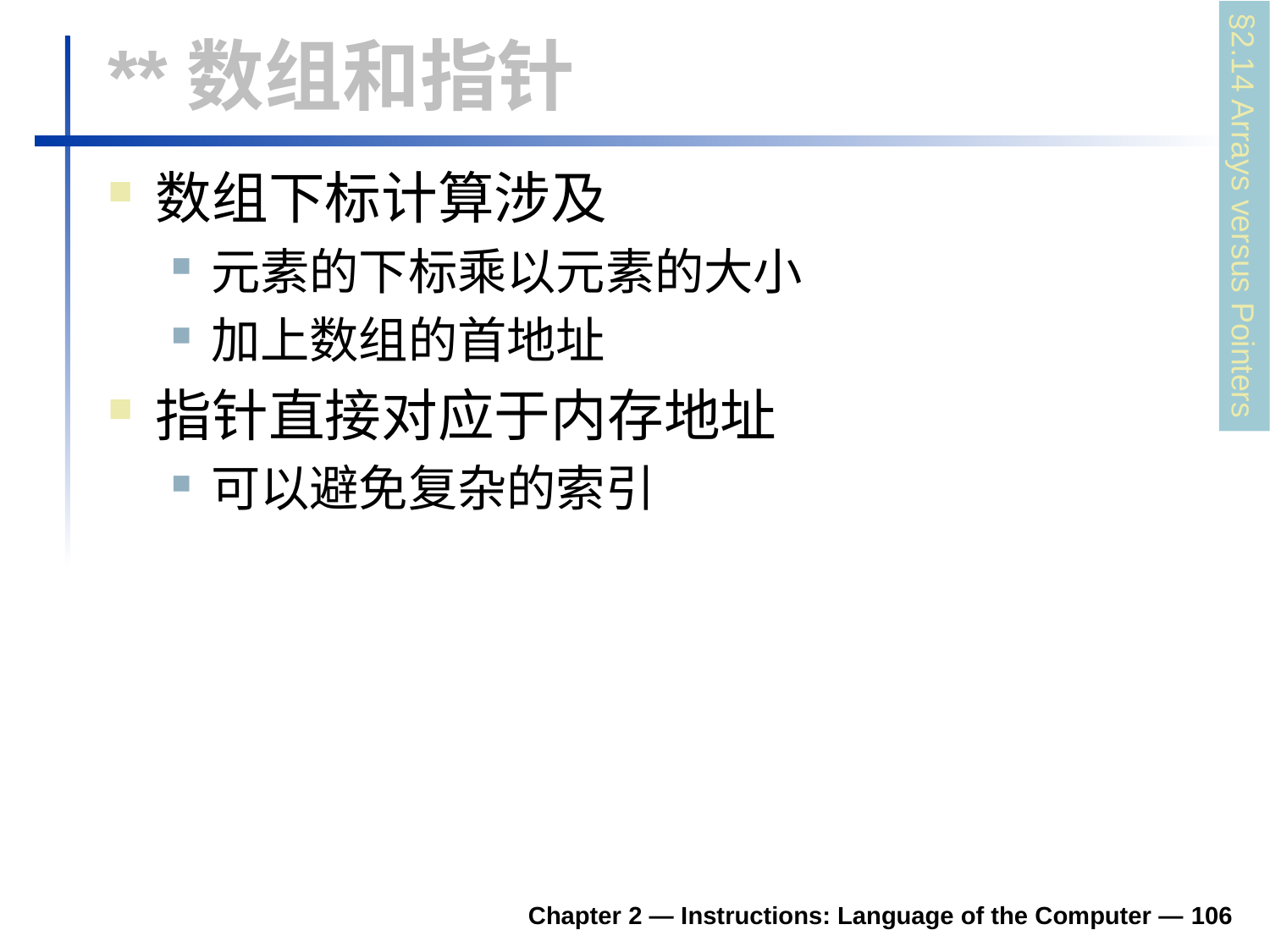

# **数组和指针
数组下标计算涉及
元素的下标乘以元素的大小
加上数组的首地址
指针直接对应于内存地址
可以避免复杂的索引
§2.14 Arrays versus Pointers
Chapter 2 — Instructions: Language of the Computer — 106